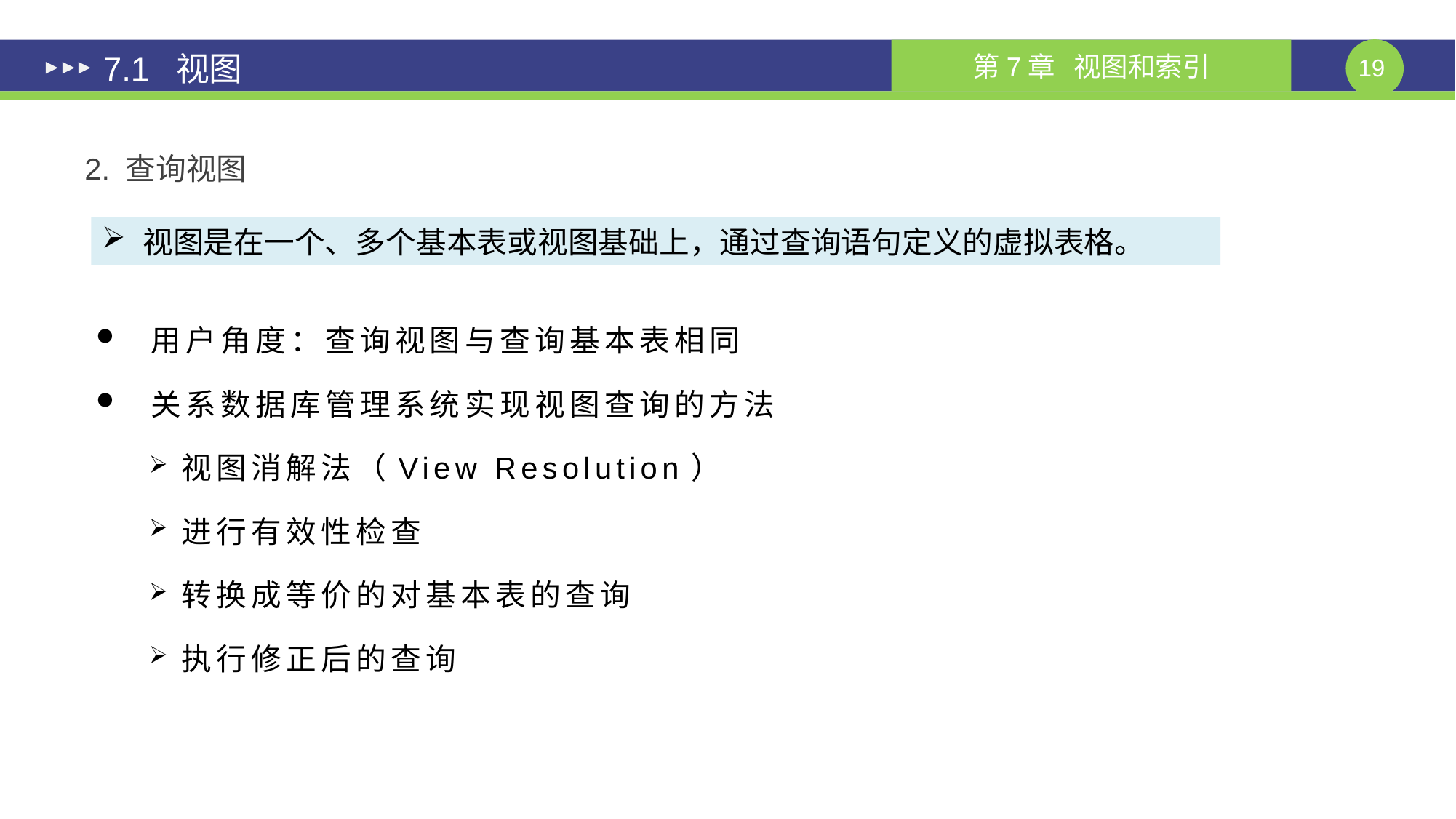

7.1  视图
2. 查询视图
视图是在一个、多个基本表或视图基础上，通过查询语句定义的虚拟表格。
用户角度：查询视图与查询基本表相同
关系数据库管理系统实现视图查询的方法
视图消解法（View Resolution）
进行有效性检查
转换成等价的对基本表的查询
执行修正后的查询